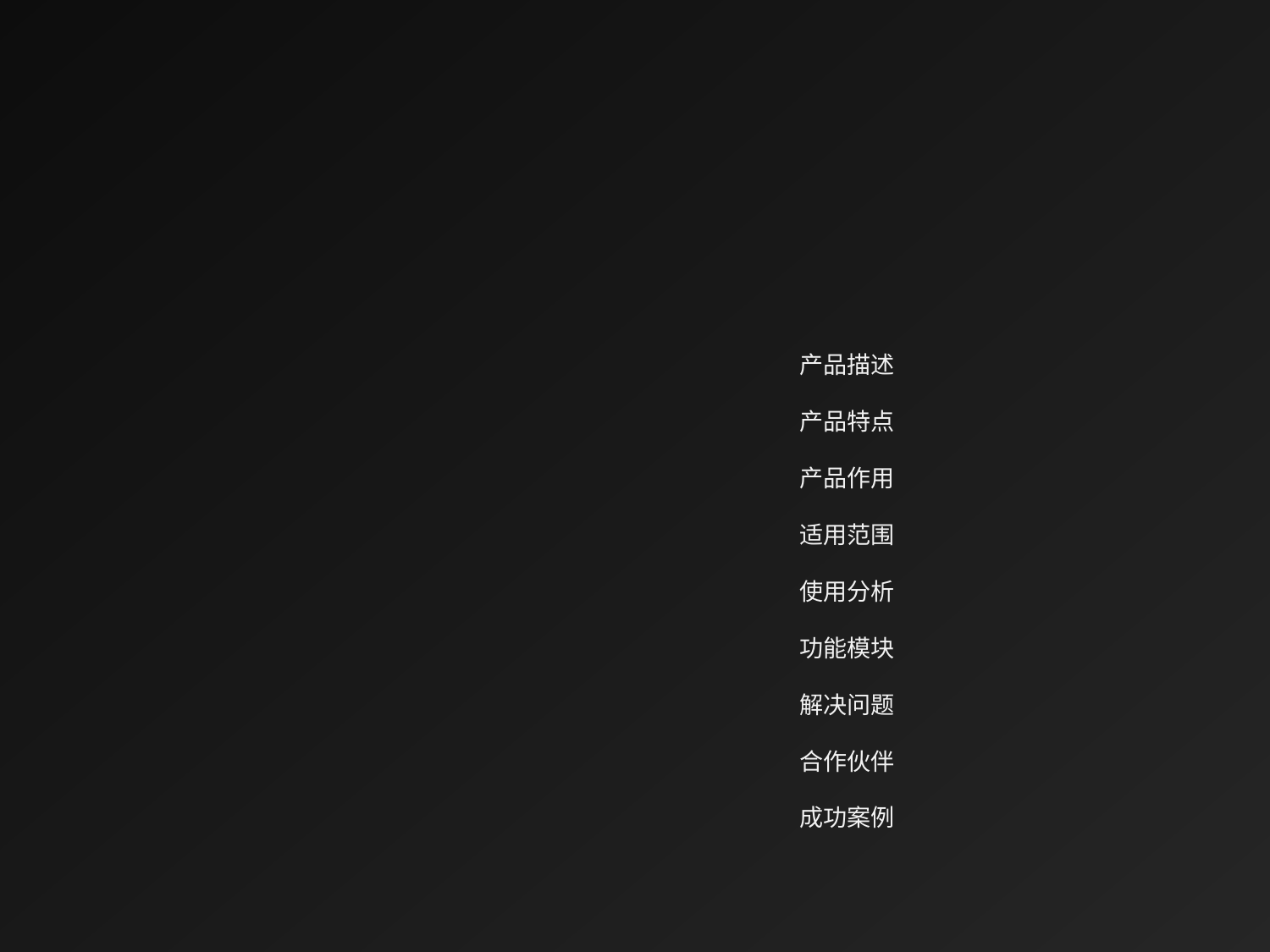

产品描述
产品特点
产品作用
适用范围
使用分析
功能模块
解决问题
合作伙伴
成功案例